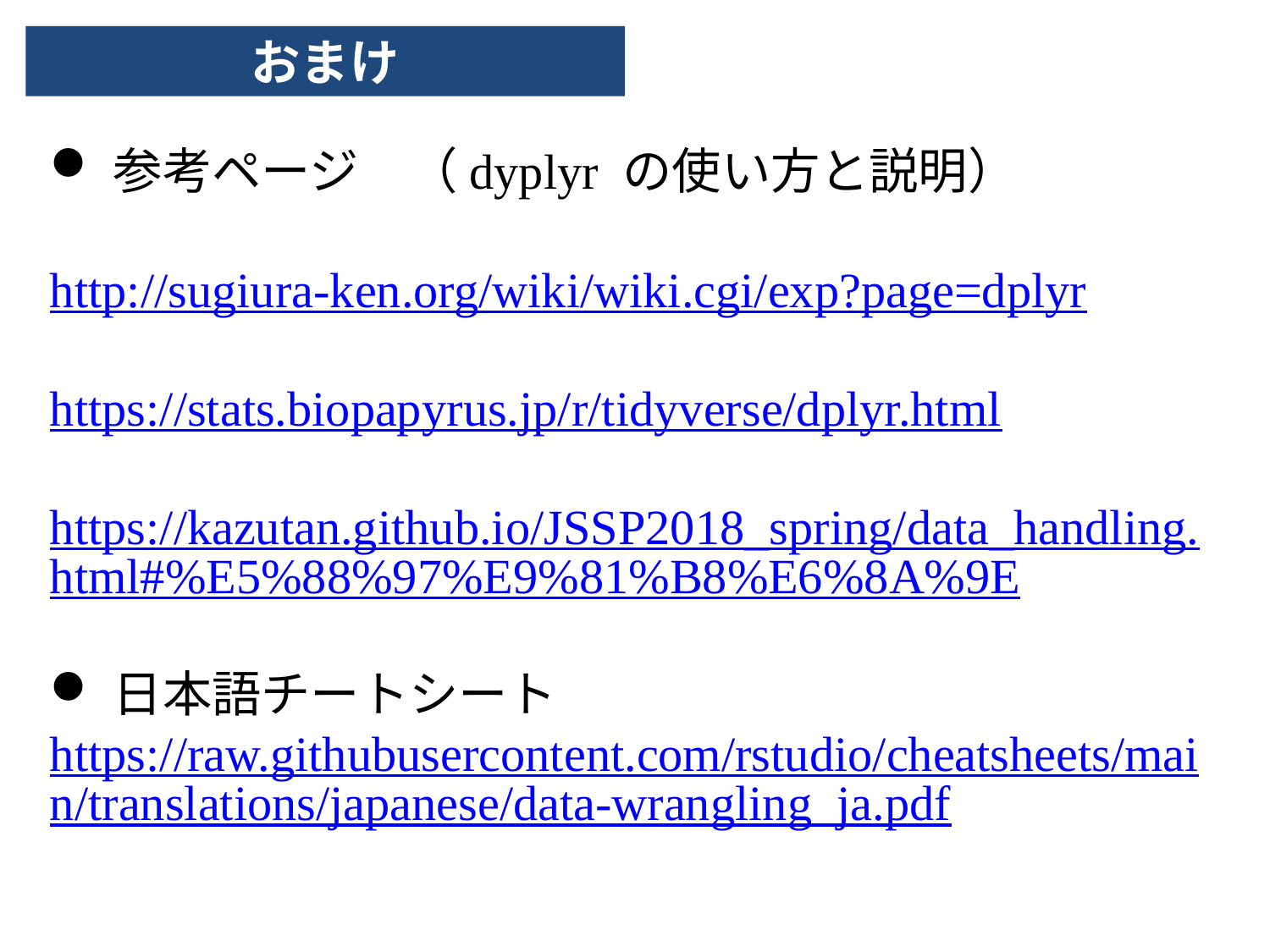

おまけ
参考ページ　（dyplyr の使い方と説明）

http://sugiura-ken.org/wiki/wiki.cgi/exp?page=dplyr

https://stats.biopapyrus.jp/r/tidyverse/dplyr.html
　　https://kazutan.github.io/JSSP2018_spring/data_handling.html#%E5%88%97%E9%81%B8%E6%8A%9E

日本語チートシート
https://raw.githubusercontent.com/rstudio/cheatsheets/main/translations/japanese/data-wrangling_ja.pdf